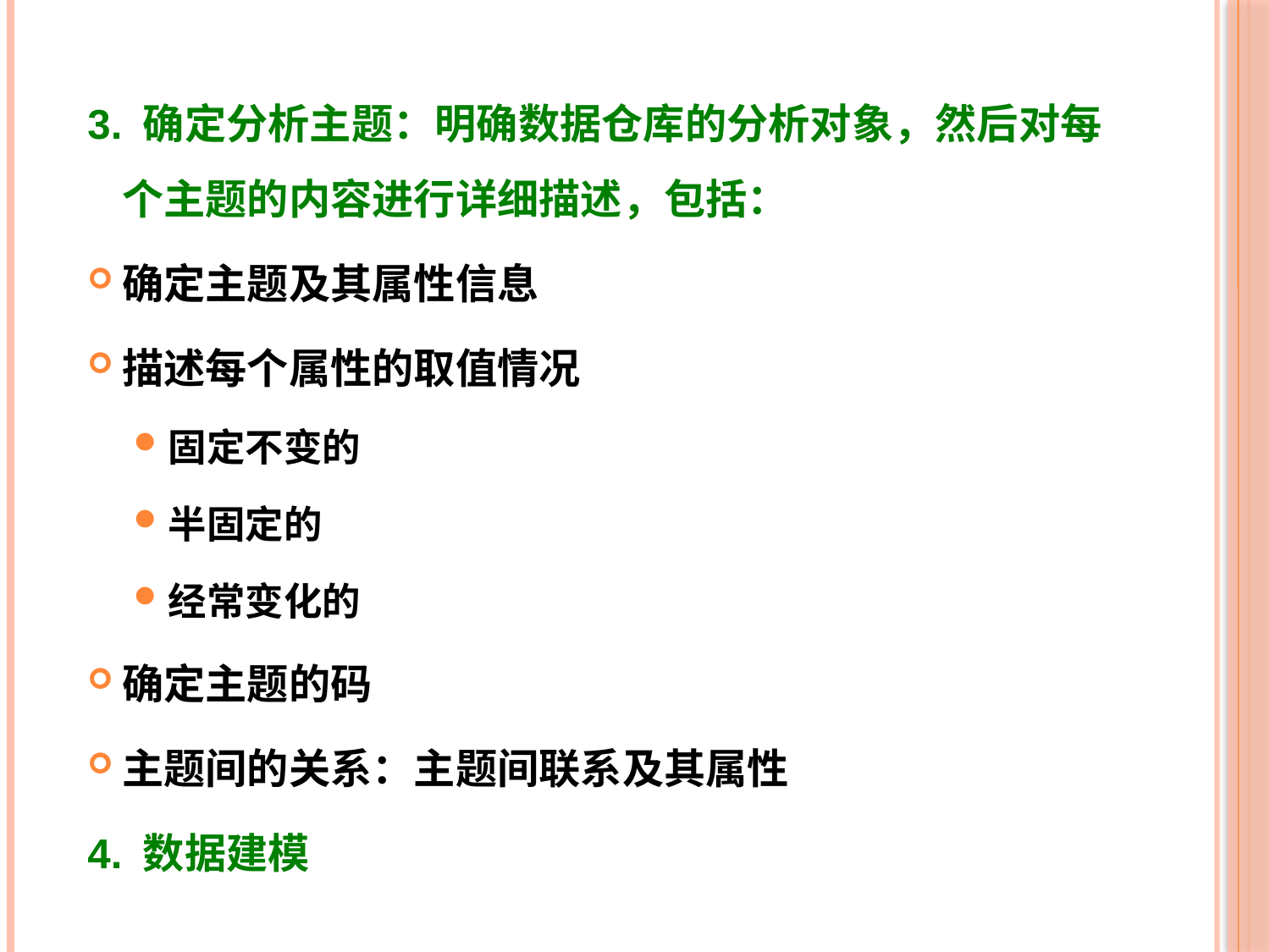

3. 确定分析主题：明确数据仓库的分析对象，然后对每个主题的内容进行详细描述，包括：
确定主题及其属性信息
描述每个属性的取值情况
固定不变的
半固定的
经常变化的
确定主题的码
主题间的关系：主题间联系及其属性
4. 数据建模